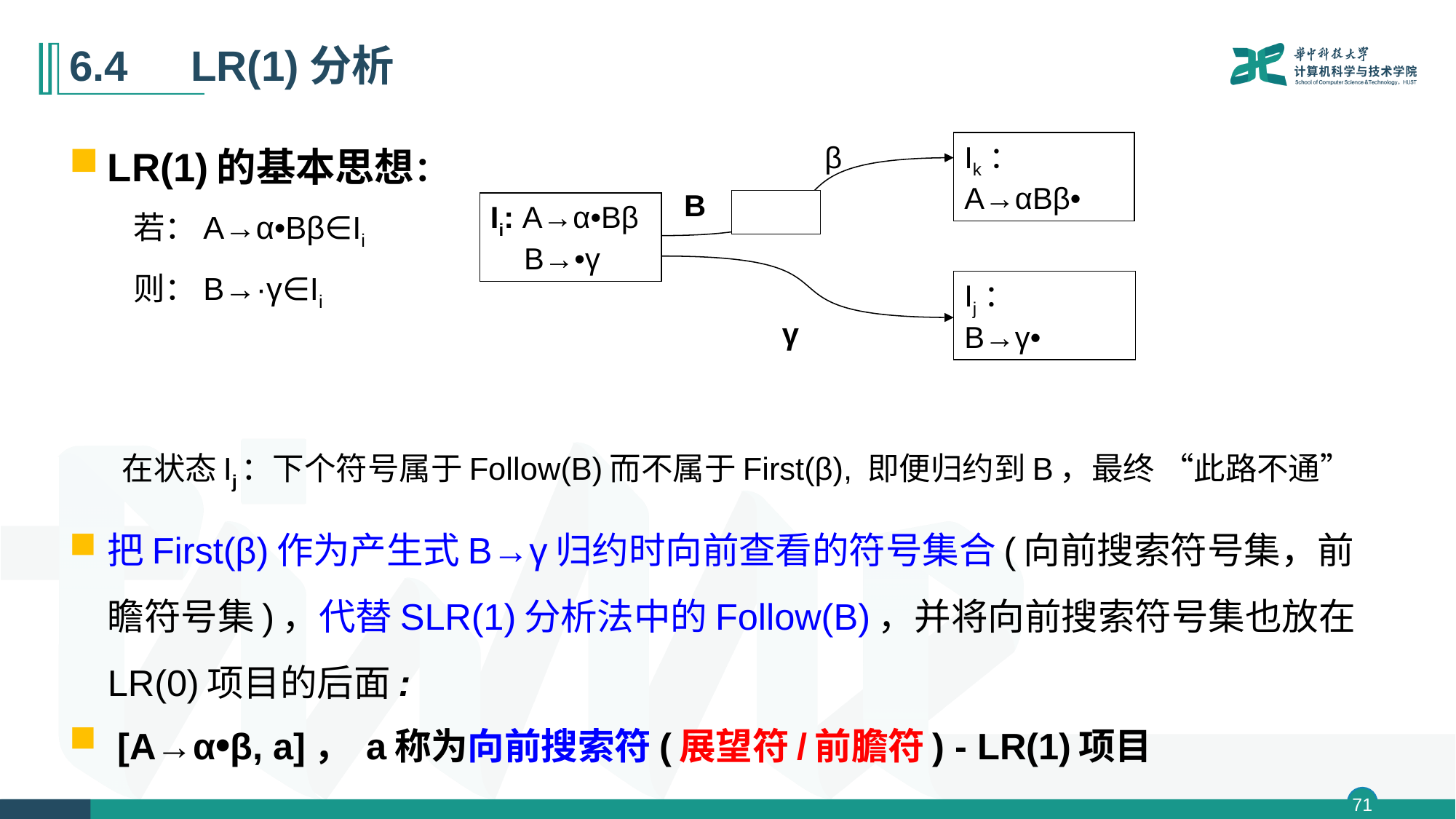

# 6.4　LR(1)分析
LR(1)的基本思想：
若：A→α•Bβ∈Ii
则：B→·γ∈Ii

在状态Ij：下个符号属于Follow(B)而不属于First(β), 即便归约到B，最终 “此路不通”
把First(β)作为产生式B→γ归约时向前查看的符号集合(向前搜索符号集，前瞻符号集)，代替SLR(1)分析法中的Follow(B)，并将向前搜索符号集也放在LR(0)项目的后面:
 [A→α•β, a]， a称为向前搜索符(展望符/前膽符) - LR(1)项目
β
Ik：
A→αBβ•
B

Ii: A→α•Bβ
    B→•γ
Ij：
B→γ•
γ